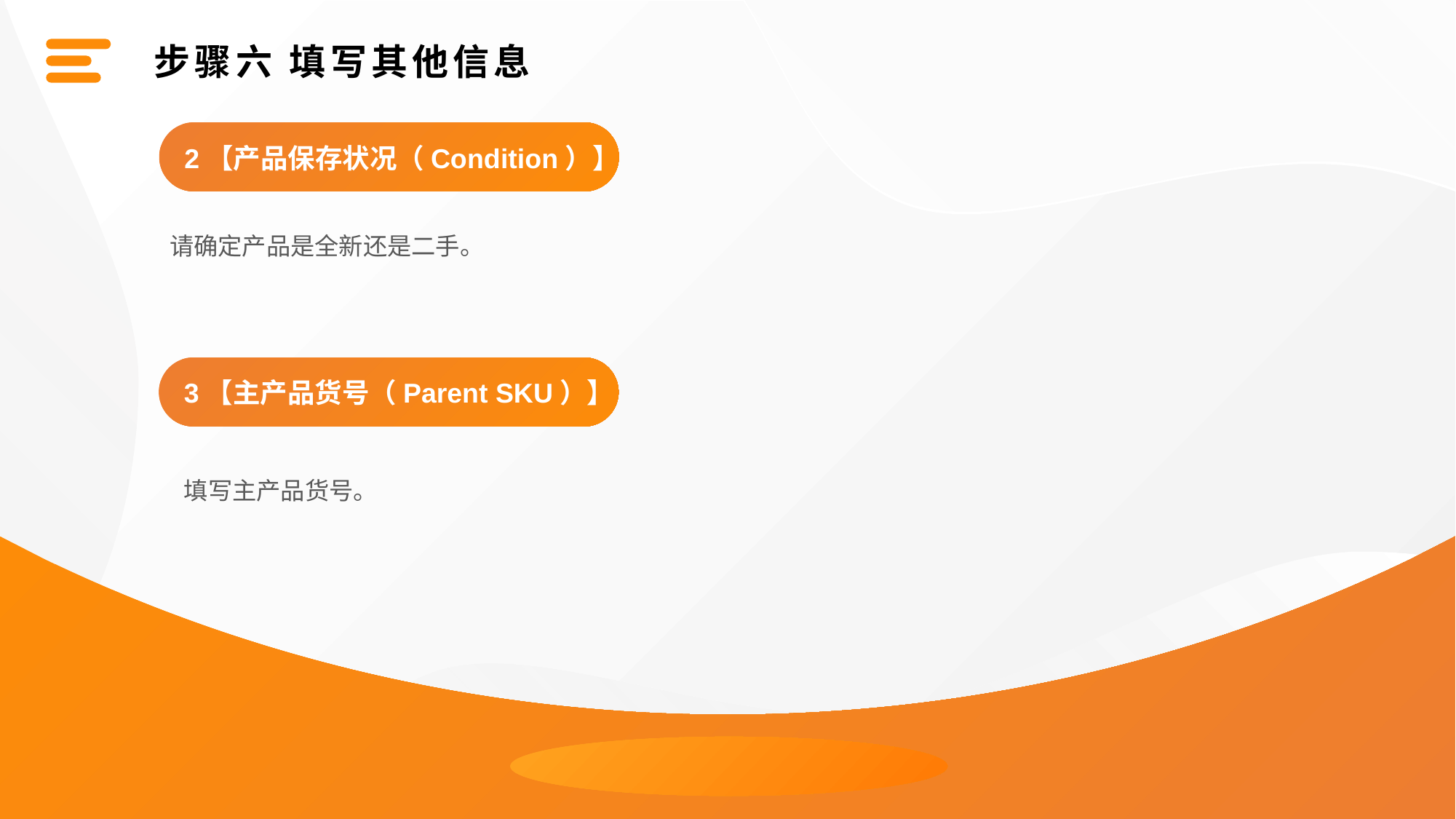

步骤六 填写其他信息

2【产品保存状况（Condition）】
请确定产品是全新还是二手。

3【主产品货号（Parent SKU）】
填写主产品货号。